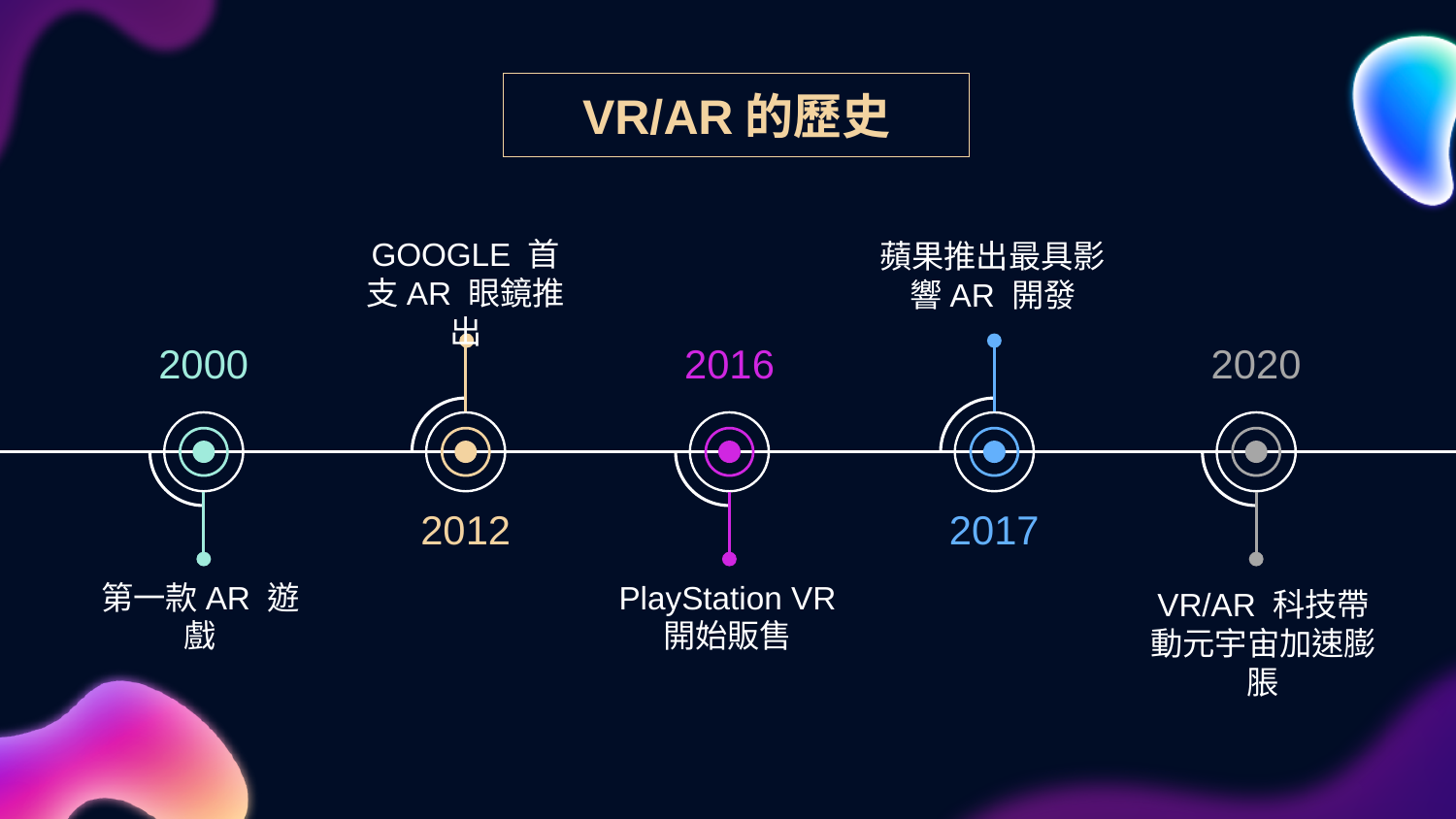

# VR/AR的歷史
GOOGLE 首支AR 眼鏡推出
蘋果推出最具影響AR 開發
2000
2016
2020

2012
2017

第一款AR 遊戲
PlayStation VR 開始販售
VR/AR 科技帶動元宇宙加速膨脹